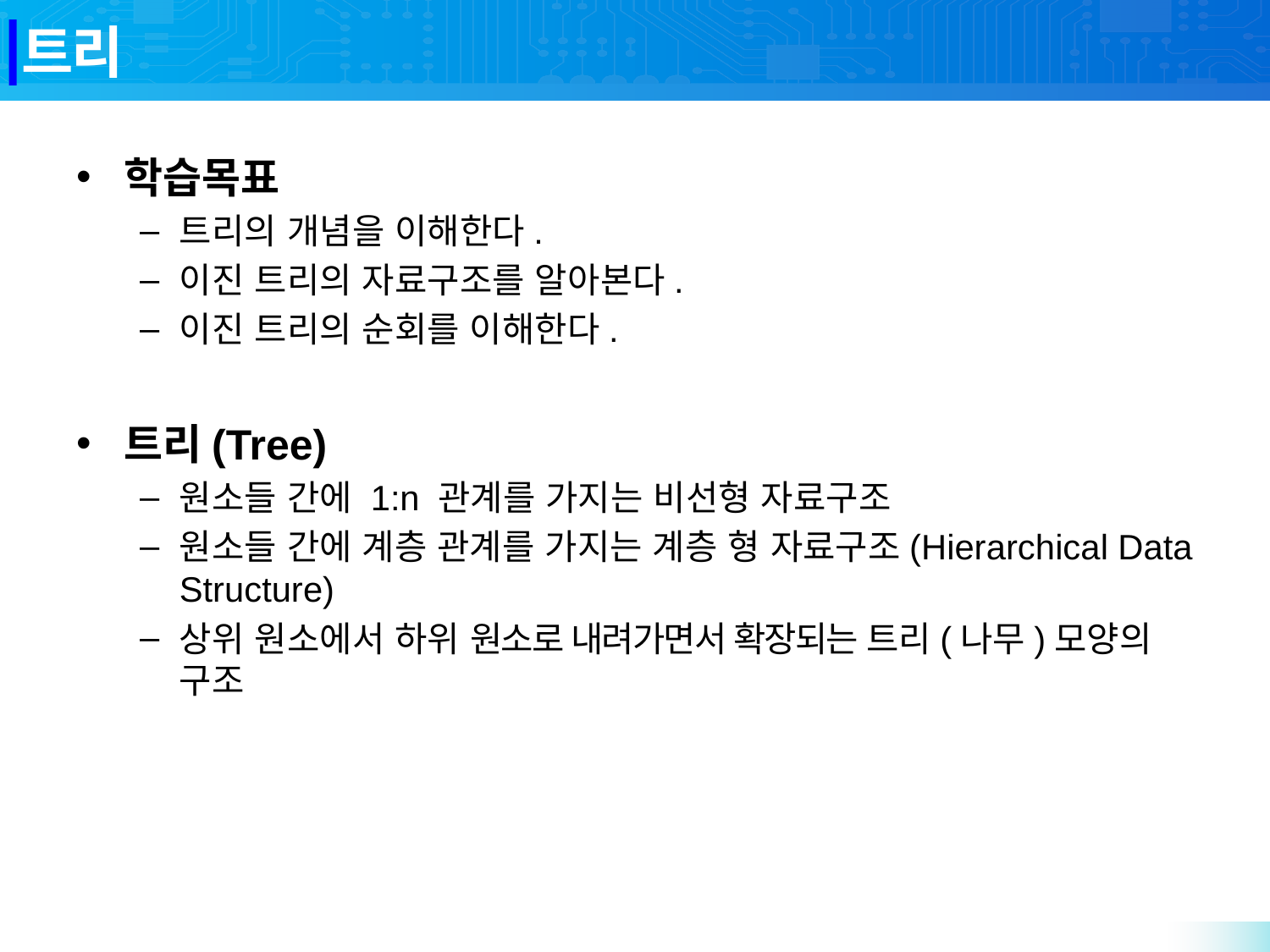

# 트리
학습목표
트리의 개념을 이해한다.
이진 트리의 자료구조를 알아본다.
이진 트리의 순회를 이해한다.

트리(Tree)
원소들 간에 1:n 관계를 가지는 비선형 자료구조
원소들 간에 계층 관계를 가지는 계층 형 자료구조(Hierarchical Data Structure)
상위 원소에서 하위 원소로 내려가면서 확장되는 트리(나무)모양의 구조